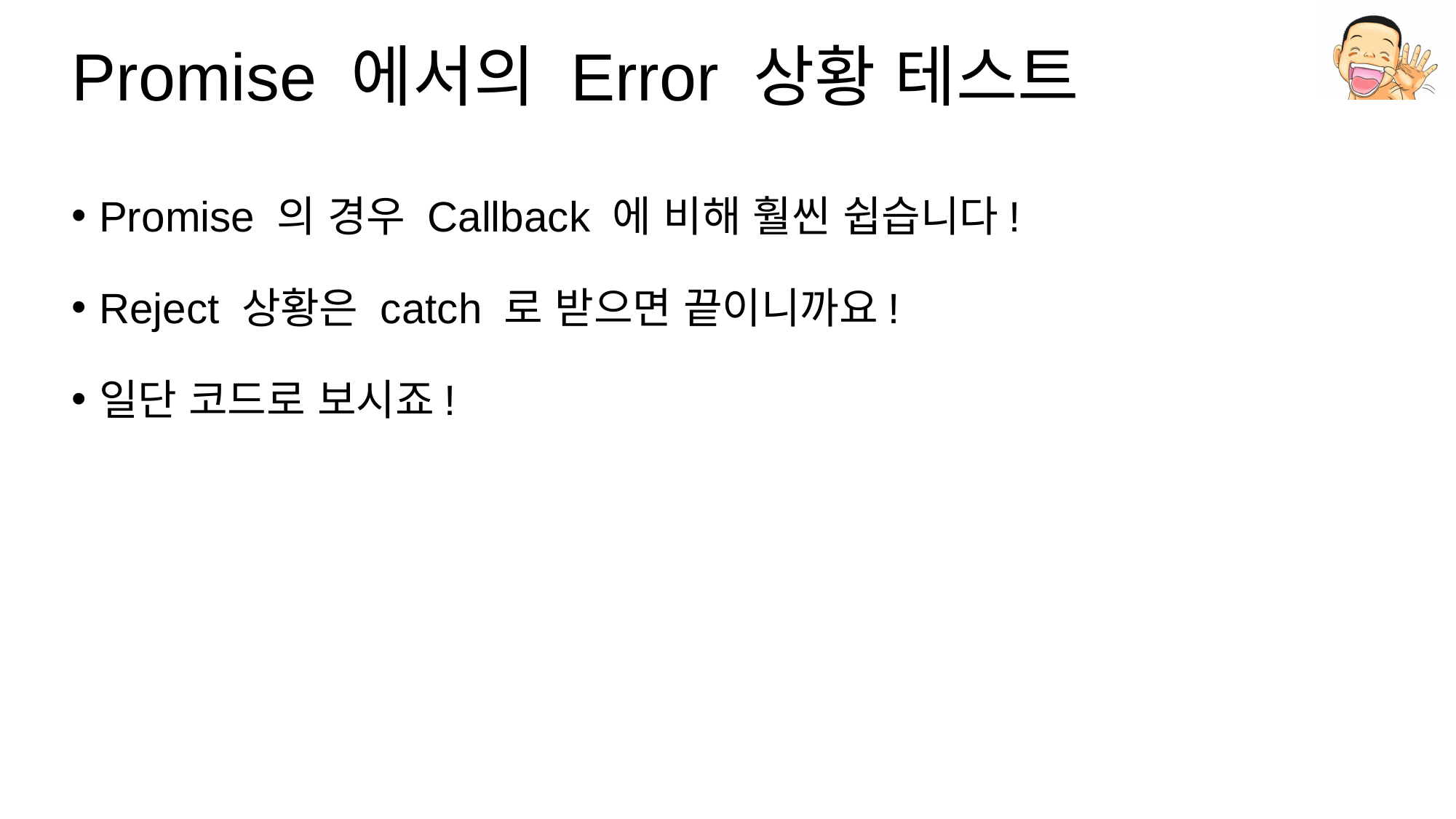

# Promise 에서의 Error 상황 테스트
Promise 의 경우 Callback 에 비해 훨씬 쉽습니다!
Reject 상황은 catch 로 받으면 끝이니까요!
일단 코드로 보시죠!